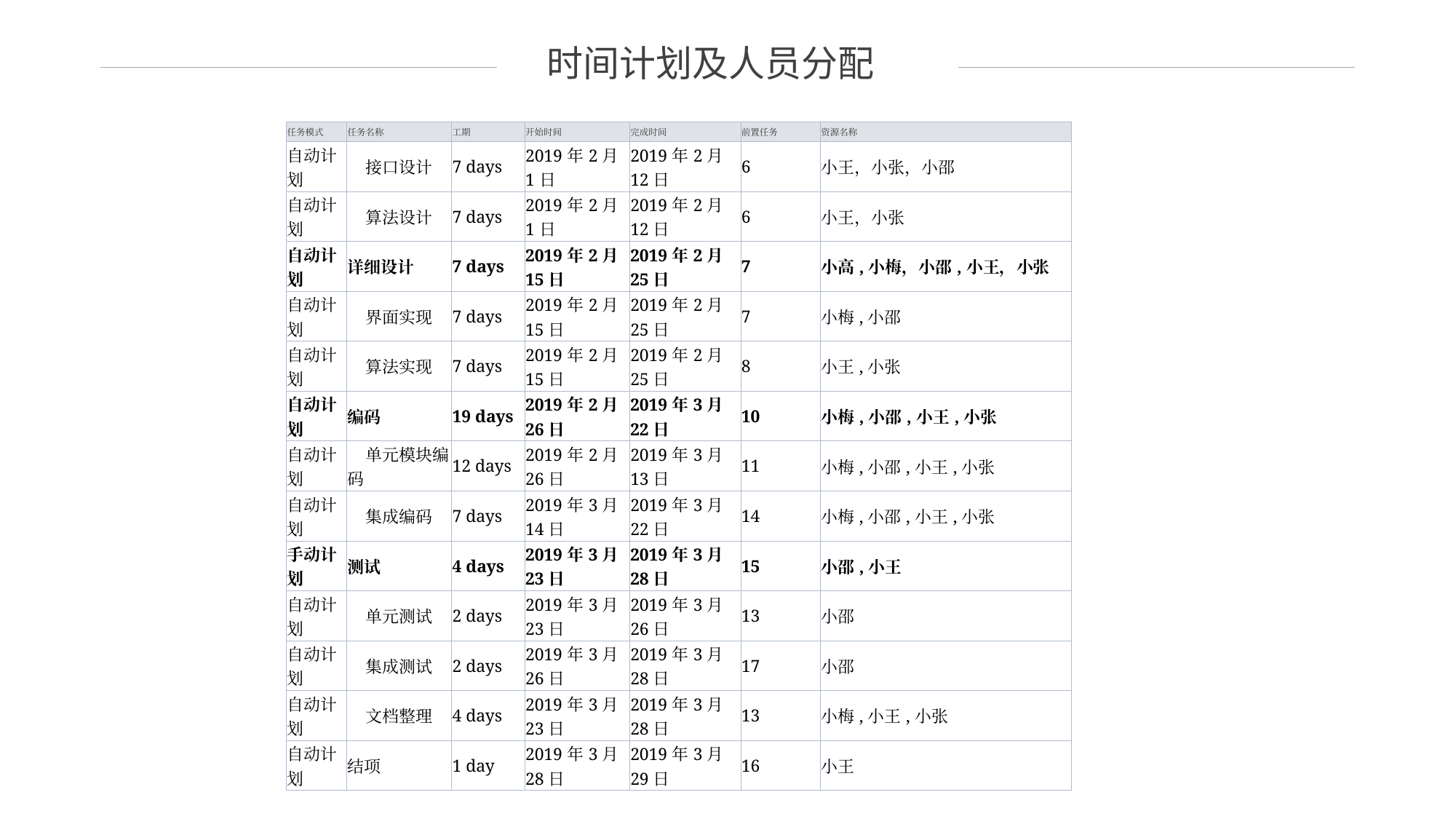

时间计划及人员分配
| 任务模式 | 任务名称 | 工期 | 开始时间 | 完成时间 | 前置任务 | 资源名称 |
| --- | --- | --- | --- | --- | --- | --- |
| 自动计划 | 接口设计 | 7 days | 2019年2月1日 | 2019年2月12日 | 6 | 小王，小张，小邵 |
| 自动计划 | 算法设计 | 7 days | 2019年2月1日 | 2019年2月12日 | 6 | 小王，小张 |
| 自动计划 | 详细设计 | 7 days | 2019年2月15日 | 2019年2月25日 | 7 | 小高,小梅，小邵,小王，小张 |
| 自动计划 | 界面实现 | 7 days | 2019年2月15日 | 2019年2月25日 | 7 | 小梅,小邵 |
| 自动计划 | 算法实现 | 7 days | 2019年2月15日 | 2019年2月25日 | 8 | 小王,小张 |
| 自动计划 | 编码 | 19 days | 2019年2月26日 | 2019年3月22日 | 10 | 小梅,小邵,小王,小张 |
| 自动计划 | 单元模块编码 | 12 days | 2019年2月26日 | 2019年3月13日 | 11 | 小梅,小邵,小王,小张 |
| 自动计划 | 集成编码 | 7 days | 2019年3月14日 | 2019年3月22日 | 14 | 小梅,小邵,小王,小张 |
| 手动计划 | 测试 | 4 days | 2019年3月23日 | 2019年3月28日 | 15 | 小邵,小王 |
| 自动计划 | 单元测试 | 2 days | 2019年3月23日 | 2019年3月26日 | 13 | 小邵 |
| 自动计划 | 集成测试 | 2 days | 2019年3月26日 | 2019年3月28日 | 17 | 小邵 |
| 自动计划 | 文档整理 | 4 days | 2019年3月23日 | 2019年3月28日 | 13 | 小梅,小王,小张 |
| 自动计划 | 结项 | 1 day | 2019年3月28日 | 2019年3月29日 | 16 | 小王 |